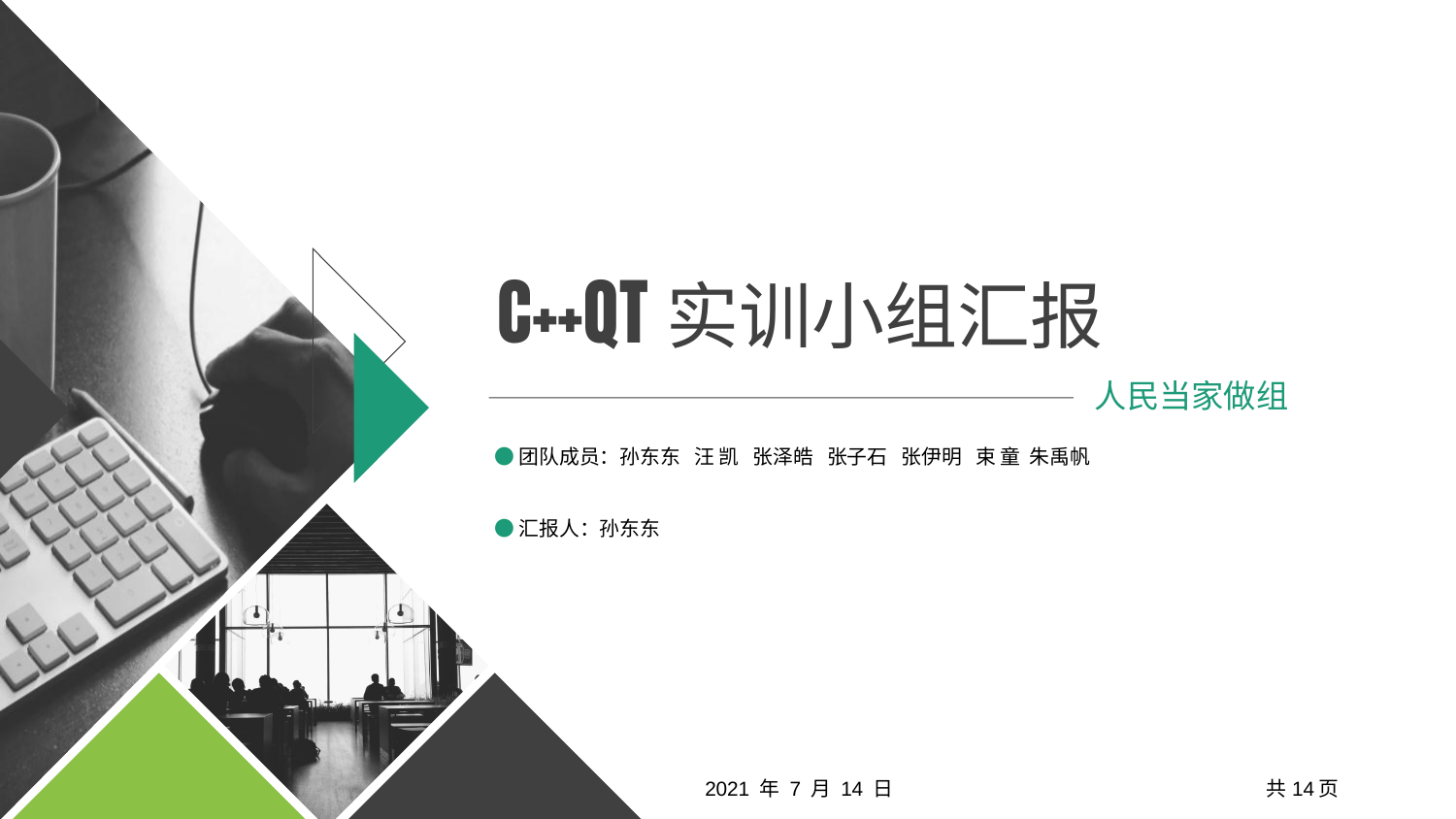

C++QT实训小组汇报

人民当家做组

●团队成员：孙东东   汪 凯   张泽皓   张子石   张伊明   束 童  朱禹帆

●汇报人：孙东东

2021 年 7 月 14 日                                                                                 共14页